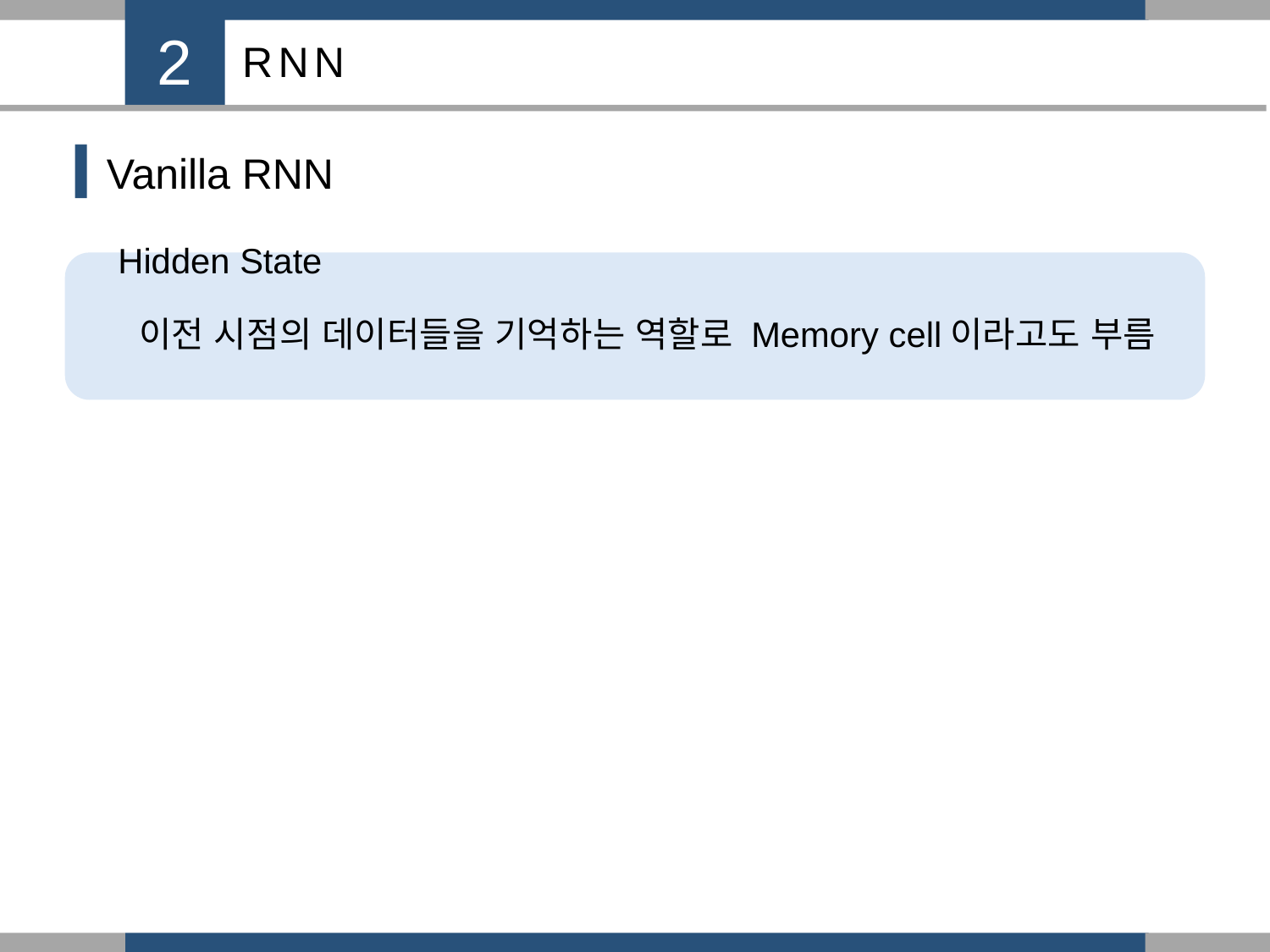

2
RNN

Vanilla RNN

Hidden State

이전 시점의 데이터들을 기억하는 역할로 Memory cell이라고도 부름